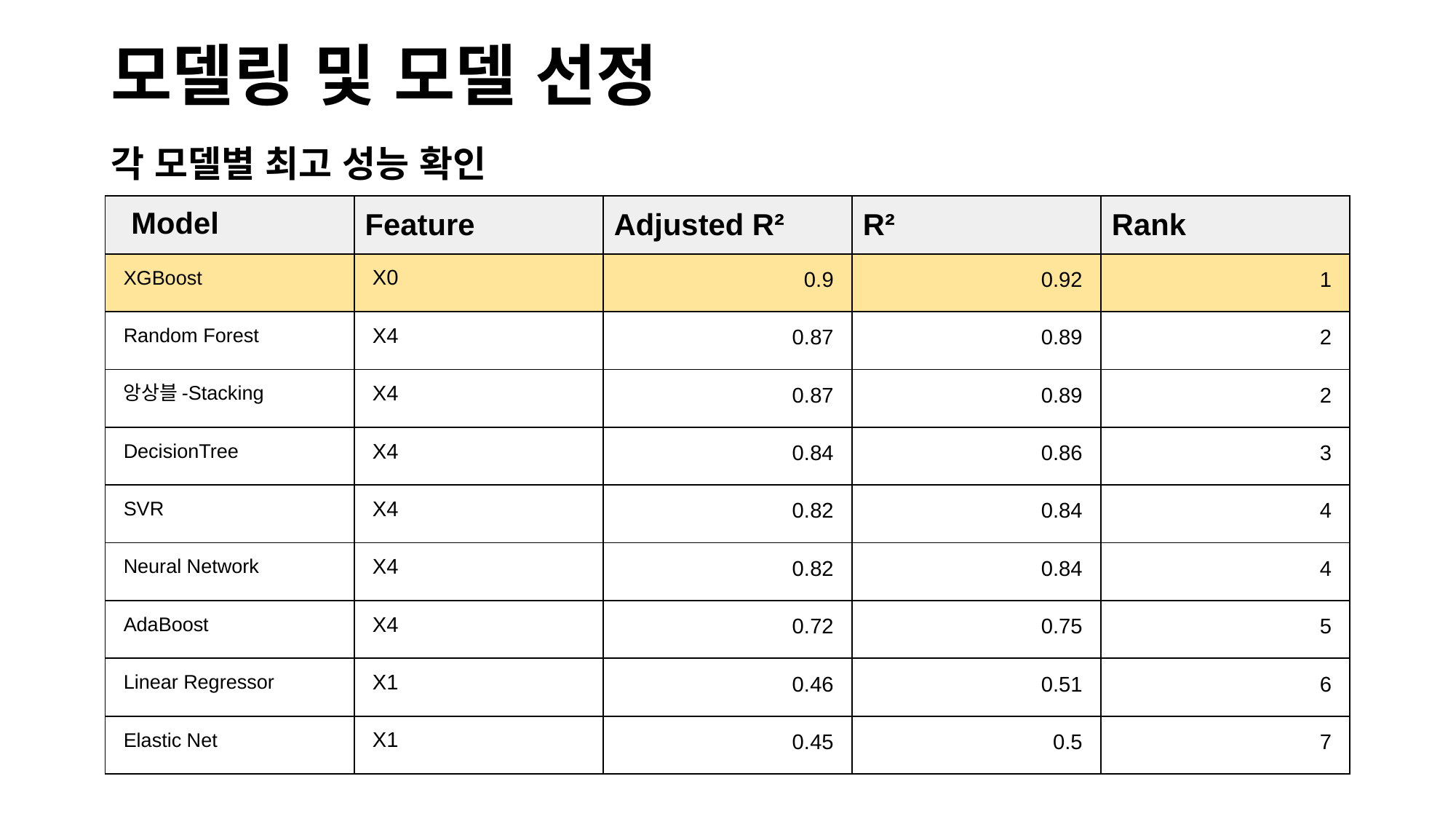

# 모델링 및 모델 선정
각 모델별 최고 성능 확인
| Model | Feature | Adjusted R² | R² | Rank |
| --- | --- | --- | --- | --- |
| XGBoost | X0 | 0.9 | 0.92 | 1 |
| Random Forest | X4 | 0.87 | 0.89 | 2 |
| 앙상블-Stacking | X4 | 0.87 | 0.89 | 2 |
| DecisionTree | X4 | 0.84 | 0.86 | 3 |
| SVR | X4 | 0.82 | 0.84 | 4 |
| Neural Network | X4 | 0.82 | 0.84 | 4 |
| AdaBoost | X4 | 0.72 | 0.75 | 5 |
| Linear Regressor | X1 | 0.46 | 0.51 | 6 |
| Elastic Net | X1 | 0.45 | 0.5 | 7 |